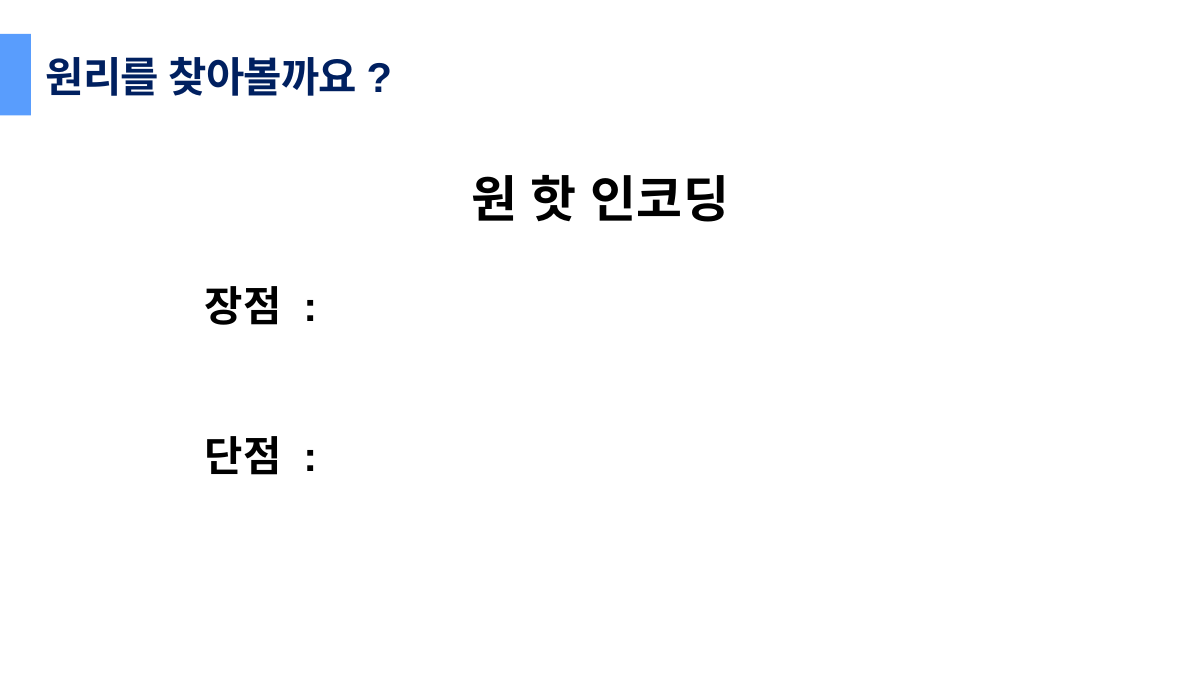

원리를 찾아볼까요?
원 핫 인코딩
장점 :
단점 :